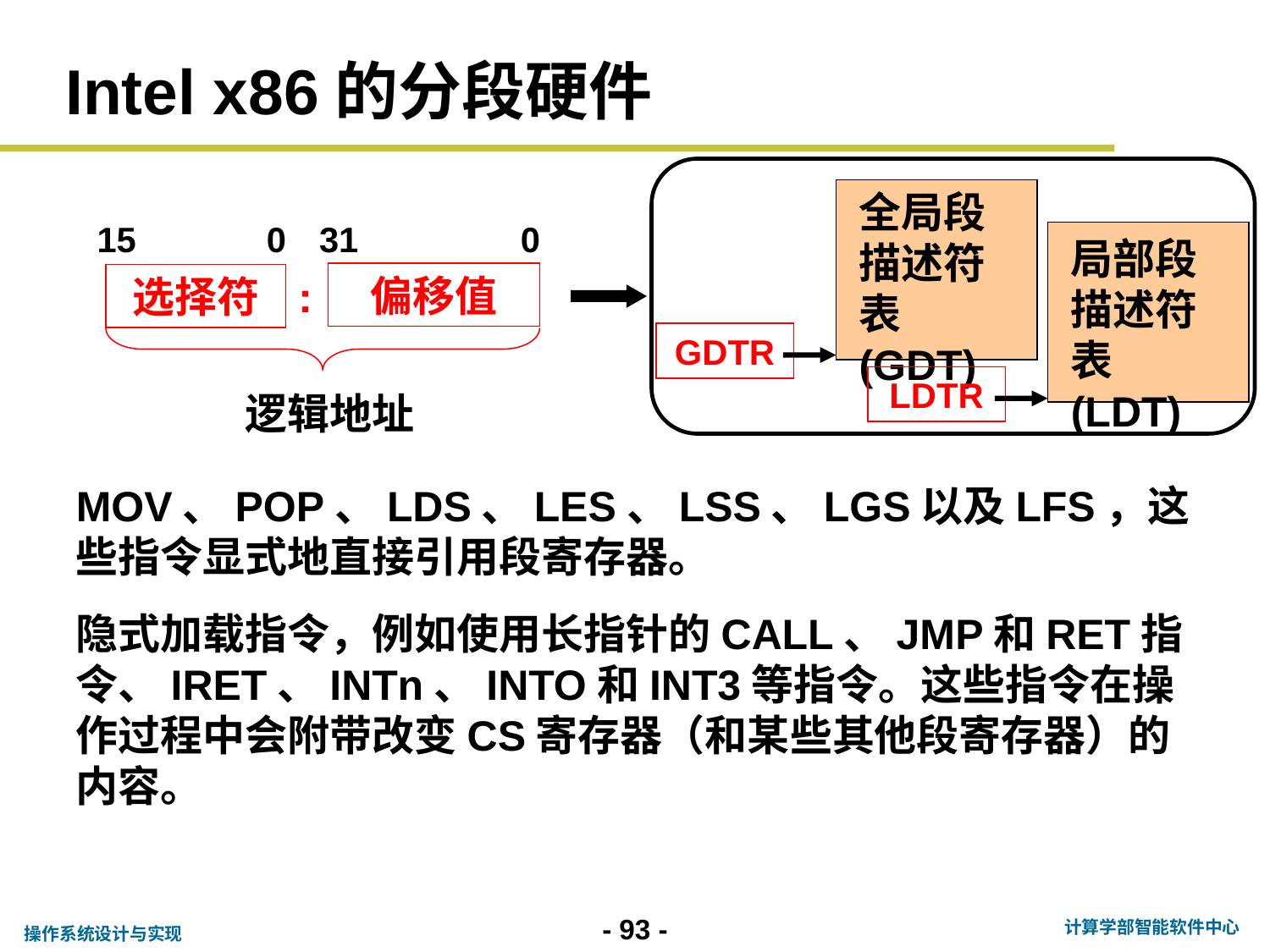

# Intel x86的分段硬件

全局段描述符表(GDT)

局部段描述符表(LDT)
GDTR

LDTR

15
0
31
0
偏移值
选择符
:
逻辑地址

MOV、POP、LDS、LES、LSS、LGS以及LFS，这些指令显式地直接引用段寄存器。
隐式加载指令，例如使用长指针的CALL、JMP和RET指令、IRET、INTn、INTO和INT3等指令。这些指令在操作过程中会附带改变CS寄存器（和某些其他段寄存器）的内容。